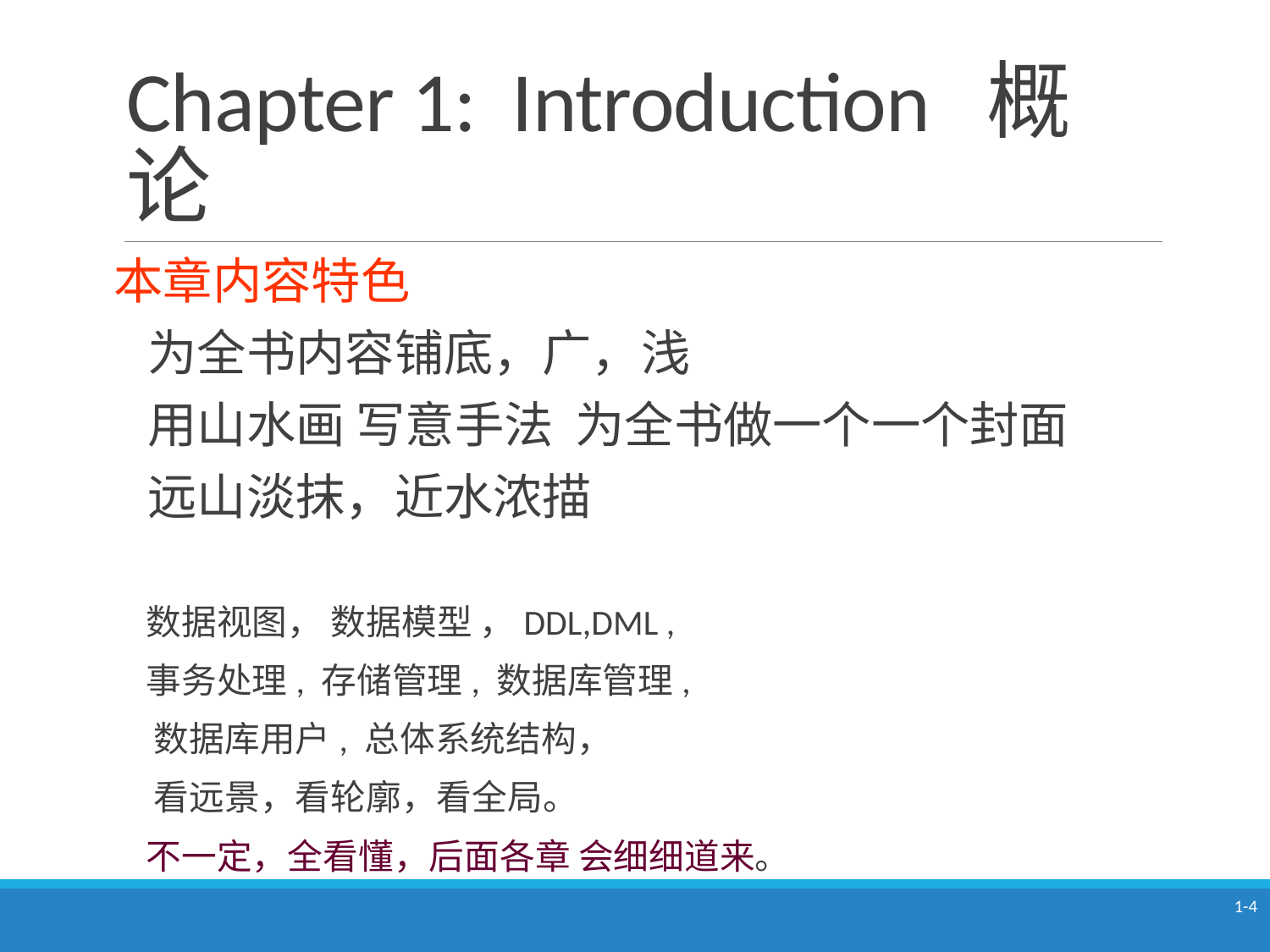

# Chapter 1:  Introduction  概论
本章内容特色
  为全书内容铺底，广，浅
  用山水画 写意手法  为全书做一个一个封面
  远山淡抹，近水浓描

   数据视图， 数据模型 ，DDL,DML ,
   事务处理, 存储管理, 数据库管理,
    数据库用户, 总体系统结构，
    看远景，看轮廓，看全局。
   不一定，全看懂，后面各章 会细细道来。
1-4